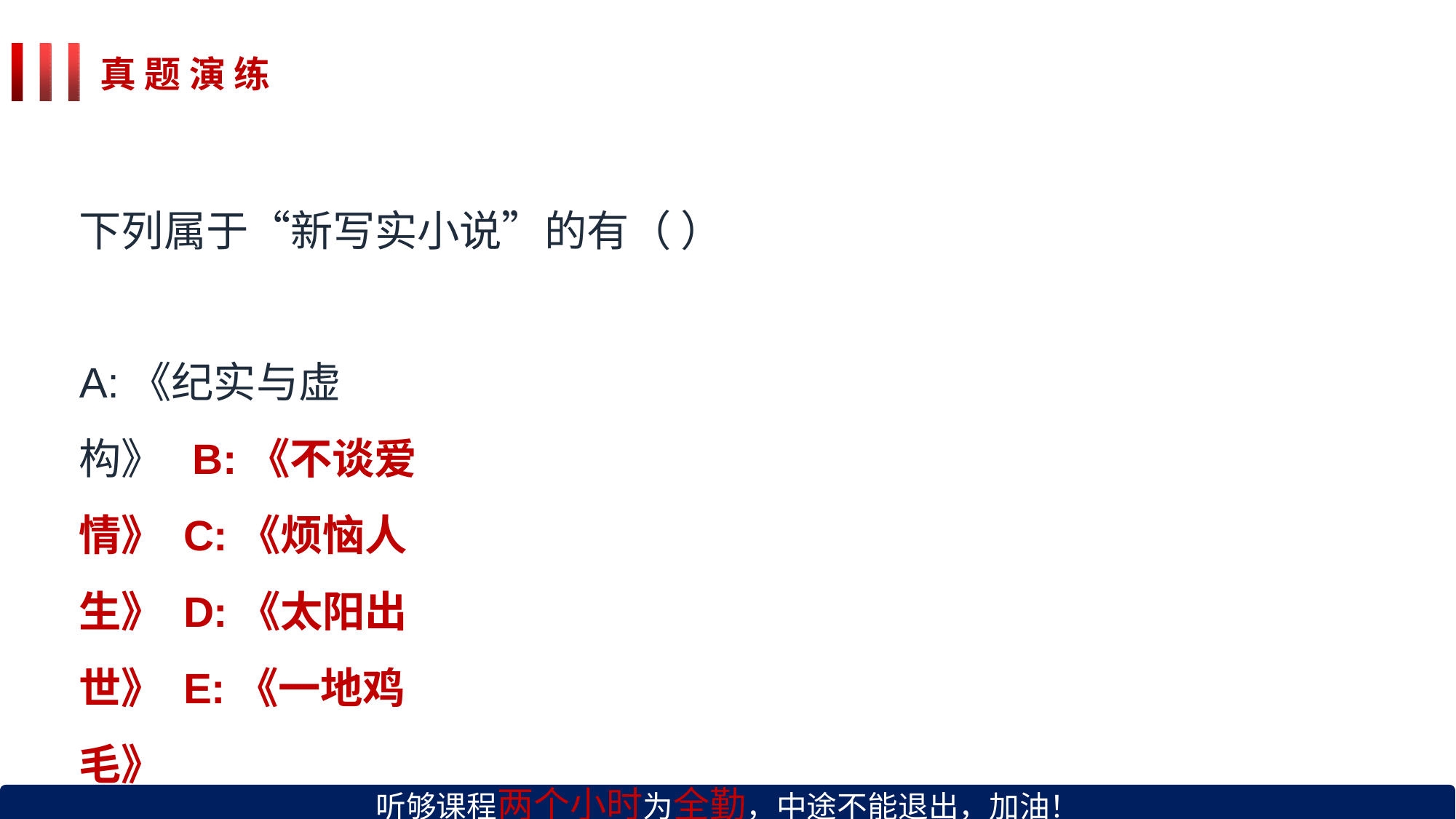

# 真 题 演 练
下列属于“新写实小说”的有（ ）

A:《纪实与虚构》  B:《不谈爱情》 C:《烦恼人生》 D:《太阳出世》 E:《一地鸡毛》
57

听够课程两个小时为全勤，中途不能退出，加油！